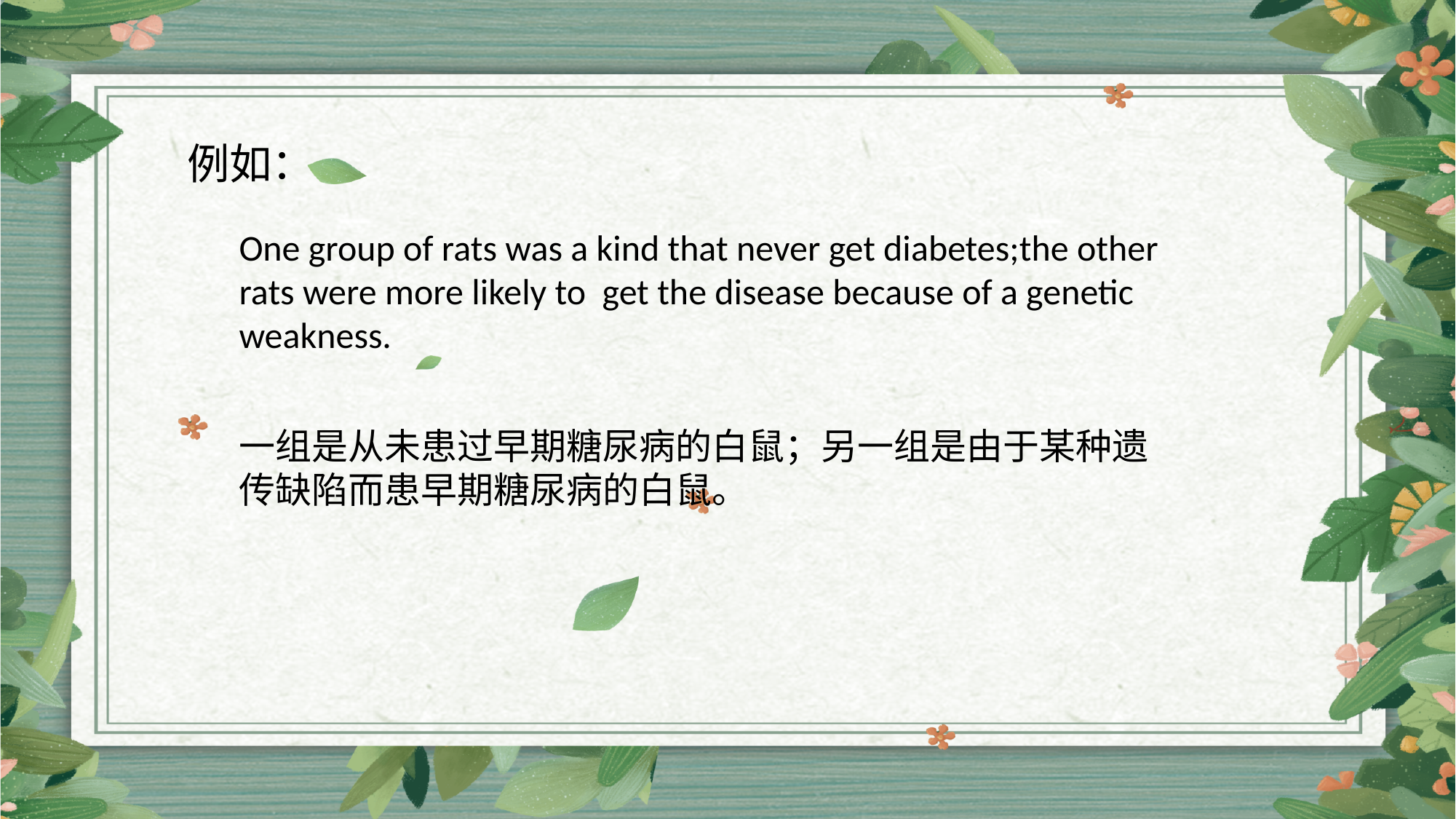

例如：
One group of rats was a kind that never get diabetes;the other rats were more likely to  get the disease because of a genetic weakness.
一组是从未患过早期糖尿病的白鼠；另一组是由于某种遗传缺陷而患早期糖尿病的白鼠。